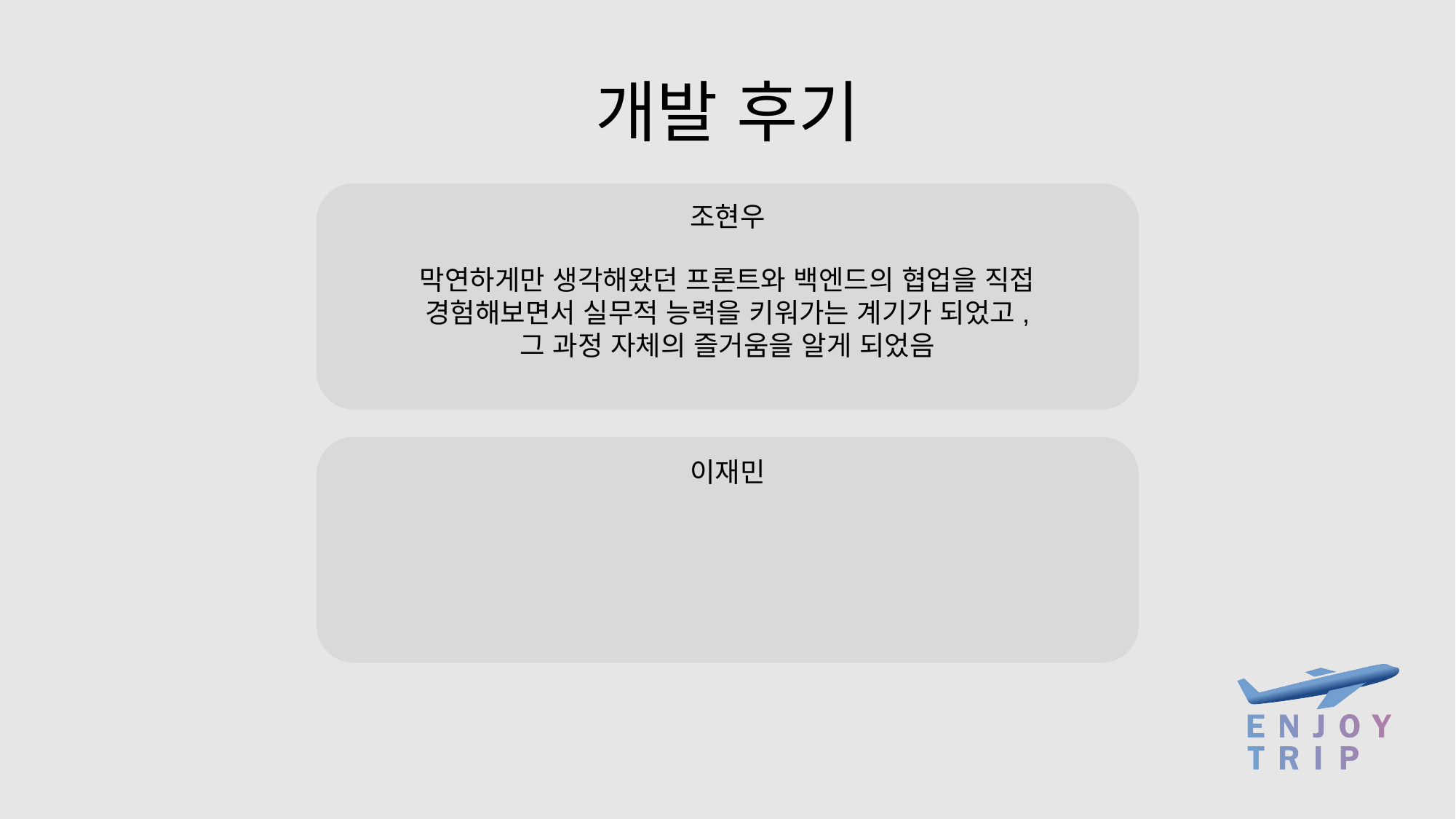

개발 후기

조현우
막연하게만 생각해왔던 프론트와 백엔드의 협업을 직접
경험해보면서 실무적 능력을 키워가는 계기가 되었고,
그 과정 자체의 즐거움을 알게 되었음

이재민